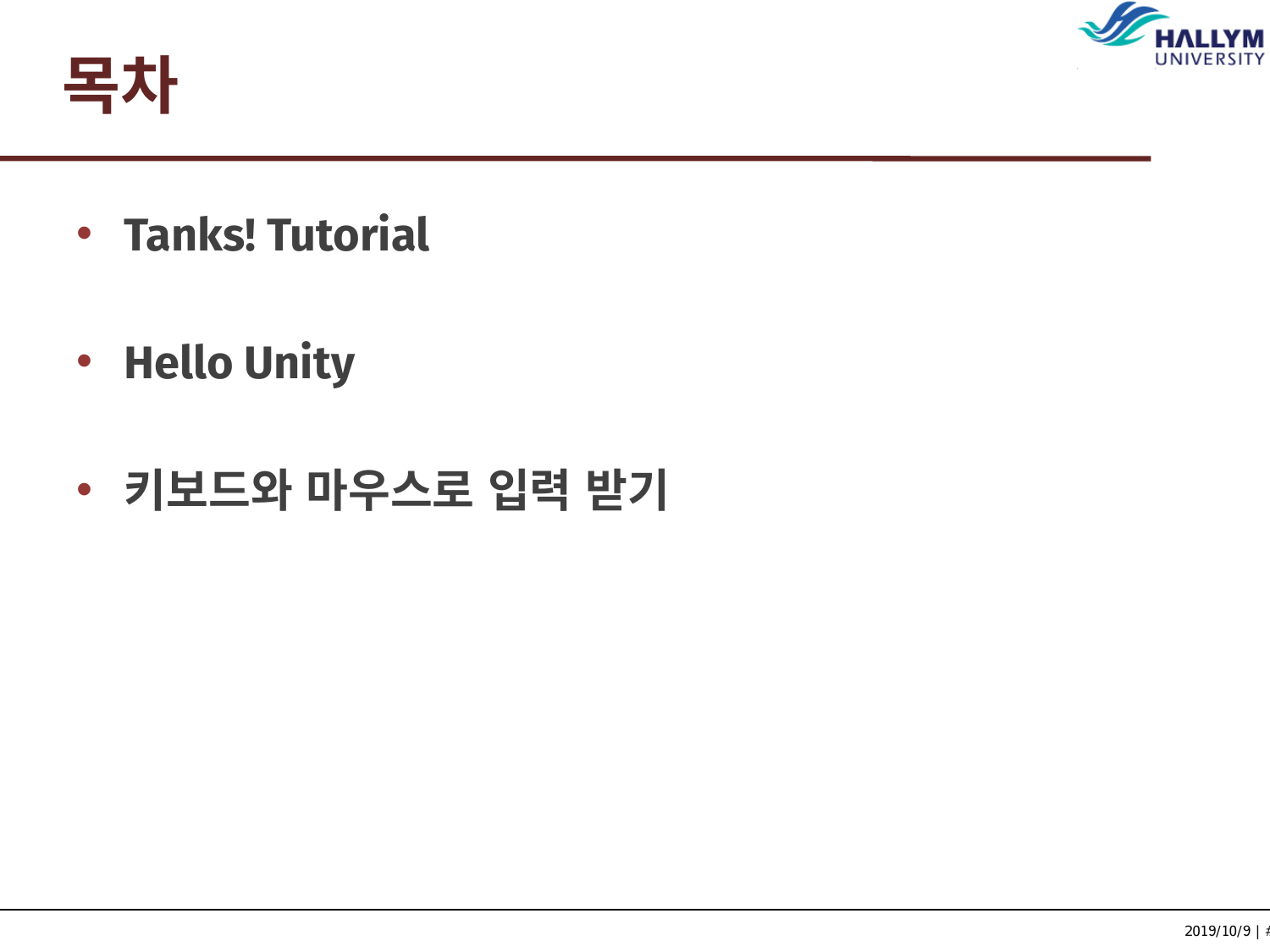

# 목차
Tanks! Tutorial

Hello Unity

키보드와 마우스로 입력 받기